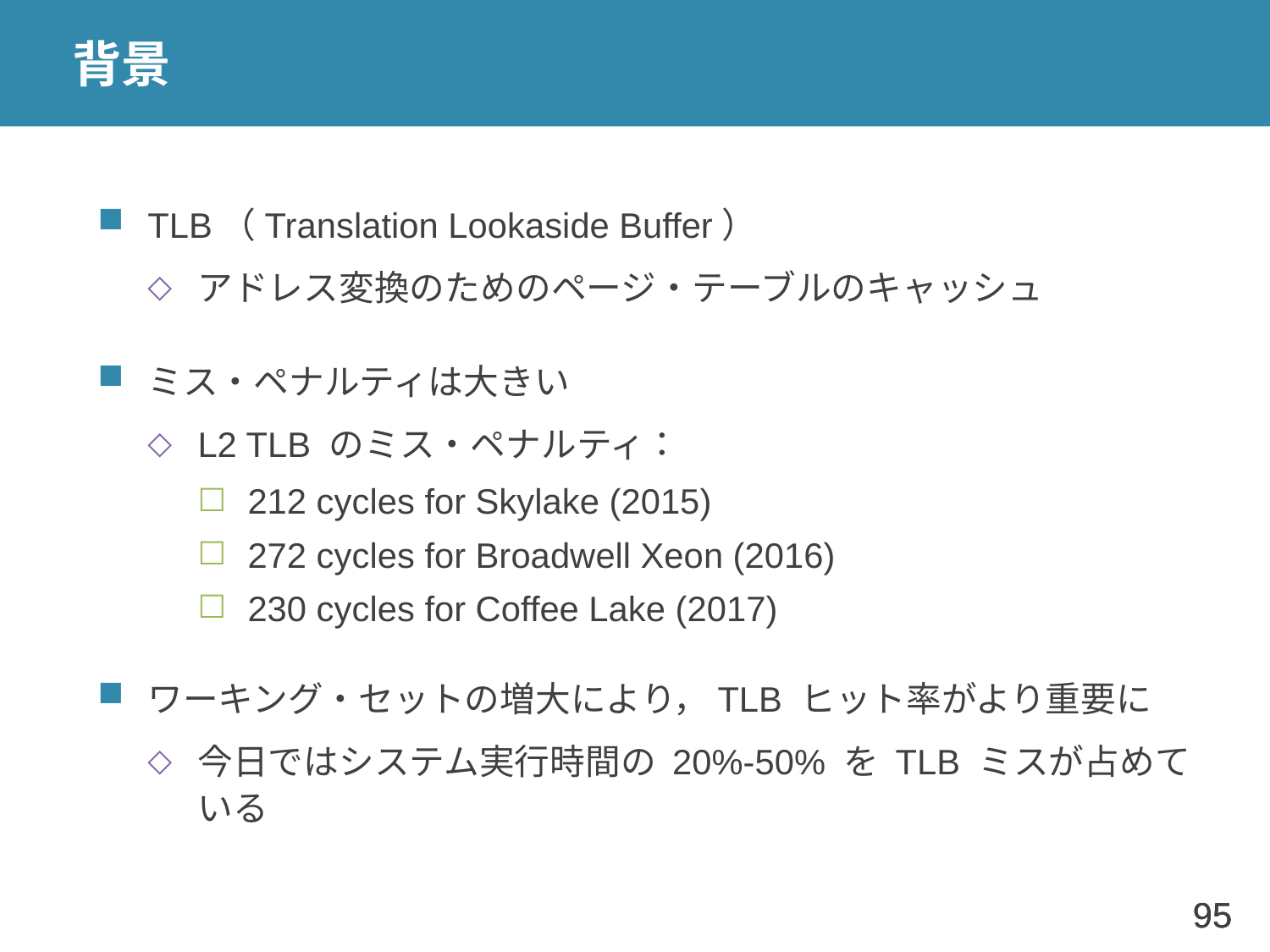

# 背景
TLB（Translation Lookaside Buffer）
アドレス変換のためのページ・テーブルのキャッシュ
ミス・ペナルティは大きい
L2 TLB のミス・ペナルティ：
212 cycles for Skylake (2015)
272 cycles for Broadwell Xeon (2016)
230 cycles for Coffee Lake (2017)
ワーキング・セットの増大により，TLB ヒット率がより重要に
今日ではシステム実行時間の 20%-50% を TLB ミスが占めている